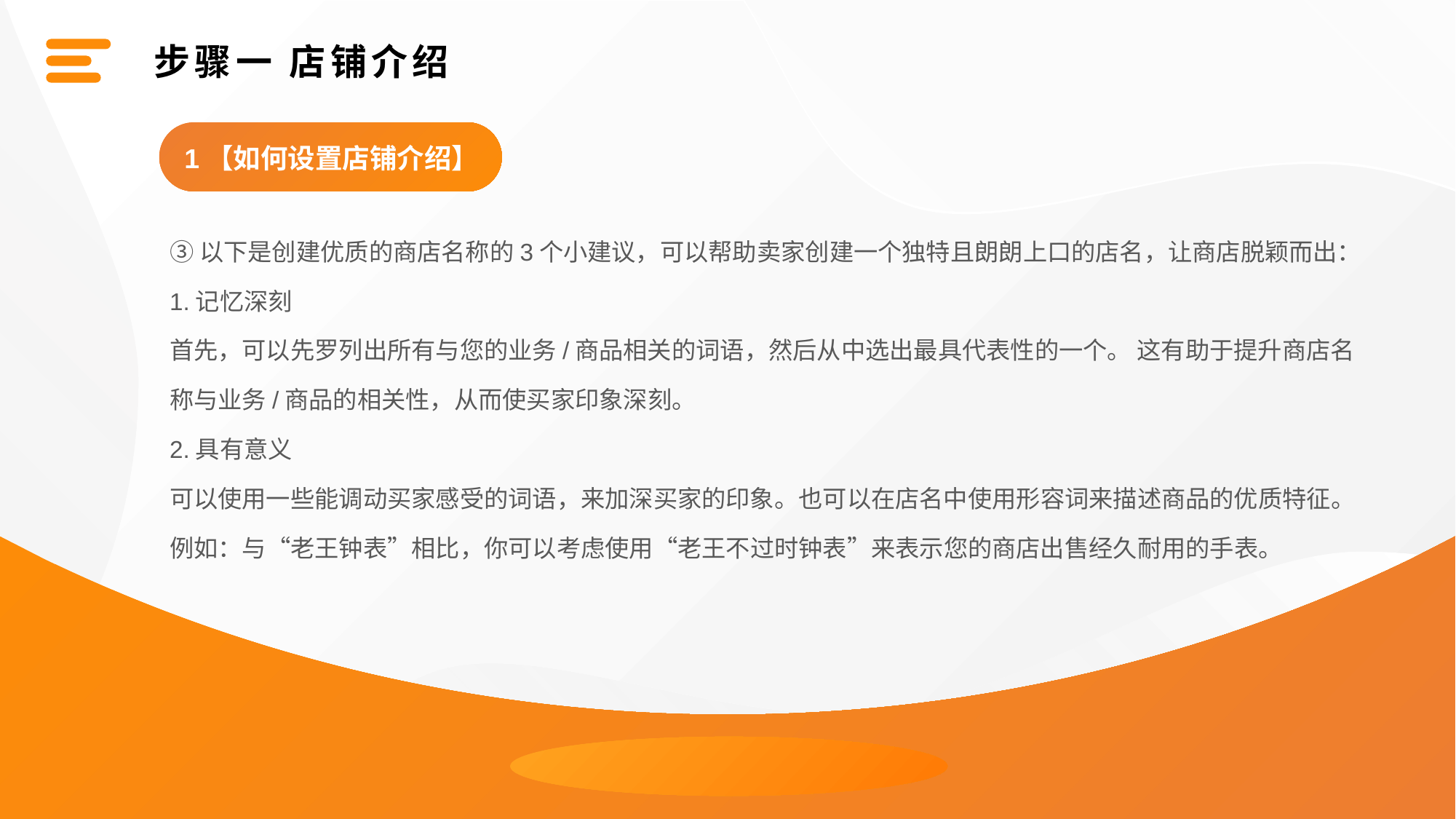

步骤一 店铺介绍

1【如何设置店铺介绍】
③以下是创建优质的商店名称的3个小建议，可以帮助卖家创建一个独特且朗朗上口的店名，让商店脱颖而出：
1.记忆深刻
首先，可以先罗列出所有与您的业务/商品相关的词语，然后从中选出最具代表性的一个。 这有助于提升商店名称与业务/商品的相关性，从而使买家印象深刻。
2.具有意义
可以使用一些能调动买家感受的词语，来加深买家的印象。也可以在店名中使用形容词来描述商品的优质特征。
例如：与“老王钟表”相比，你可以考虑使用“老王不过时钟表”来表示您的商店出售经久耐用的手表。